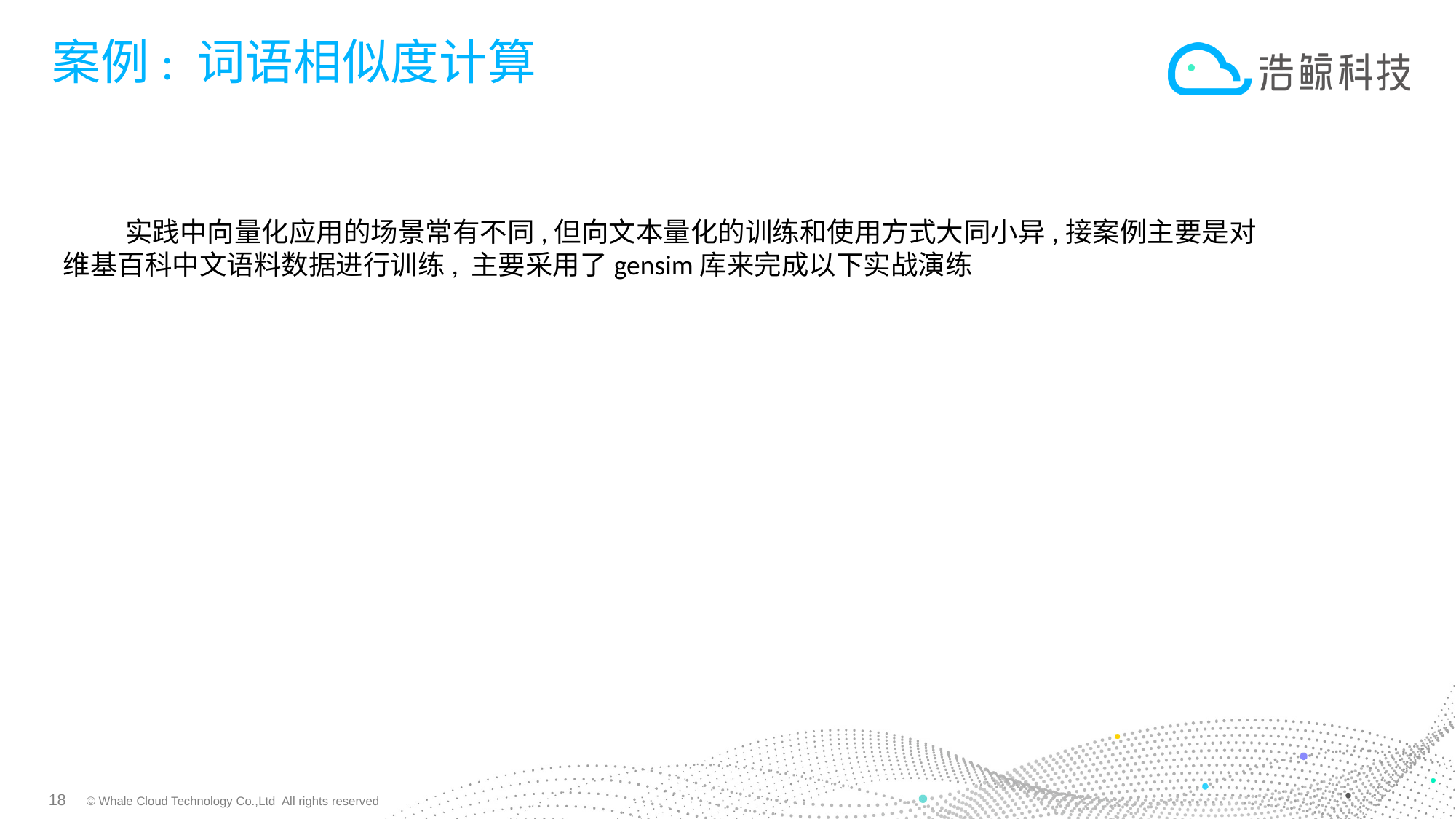

案例: 词语相似度计算
         实践中向量化应用的场景常有不同,但向文本量化的训练和使用方式大同小异,接案例主要是对维基百科中文语料数据进行训练, 主要采用了gensim库来完成以下实战演练